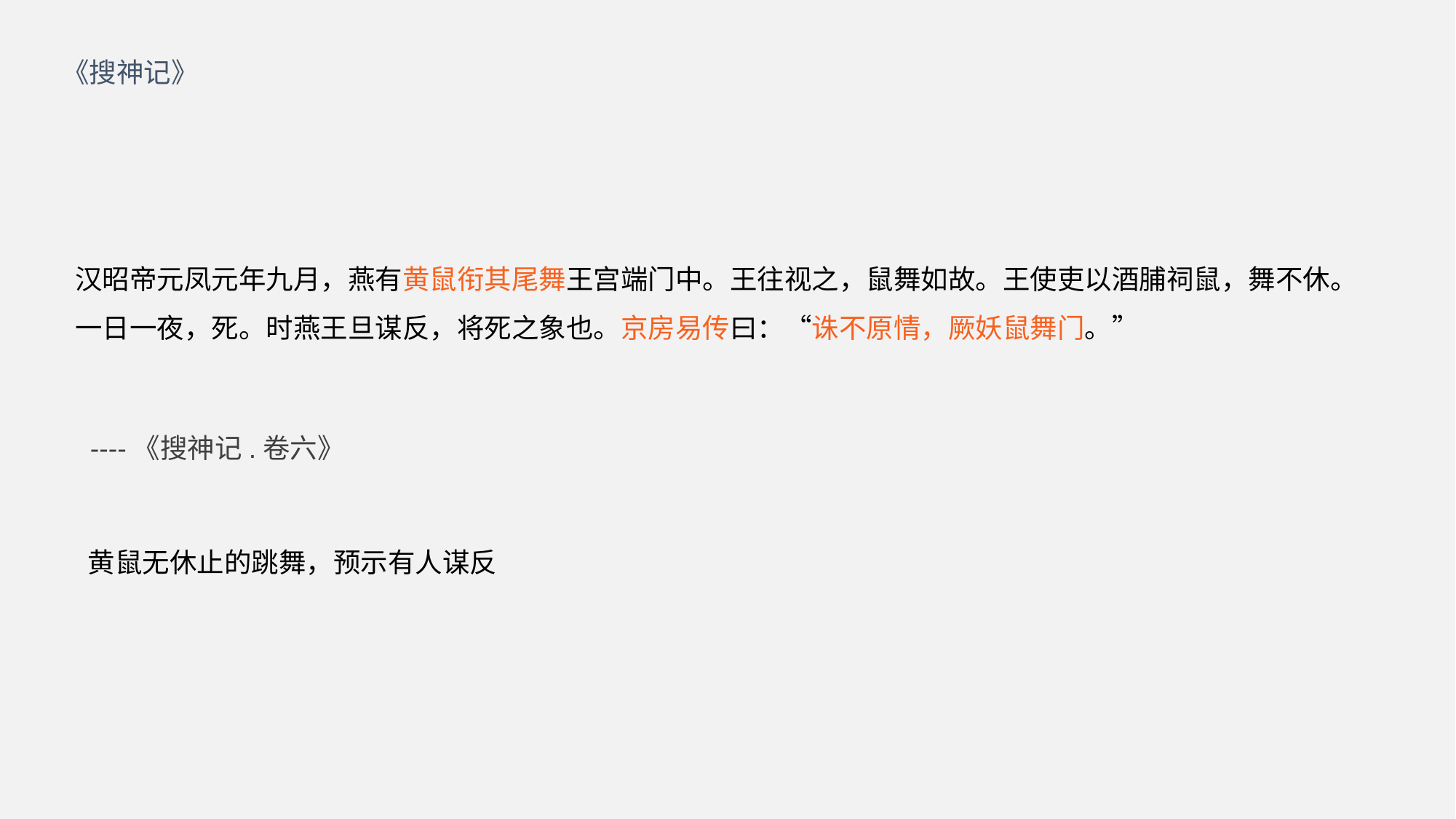

《搜神记》
汉昭帝元凤元年九月，燕有黄鼠衔其尾舞王宫端门中。王往视之，鼠舞如故。王使吏以酒脯祠鼠，舞不休。一日一夜，死。时燕王旦谋反，将死之象也。京房易传曰：“诛不原情，厥妖鼠舞门。”
----《搜神记.卷六》
黄鼠无休止的跳舞，预示有人谋反